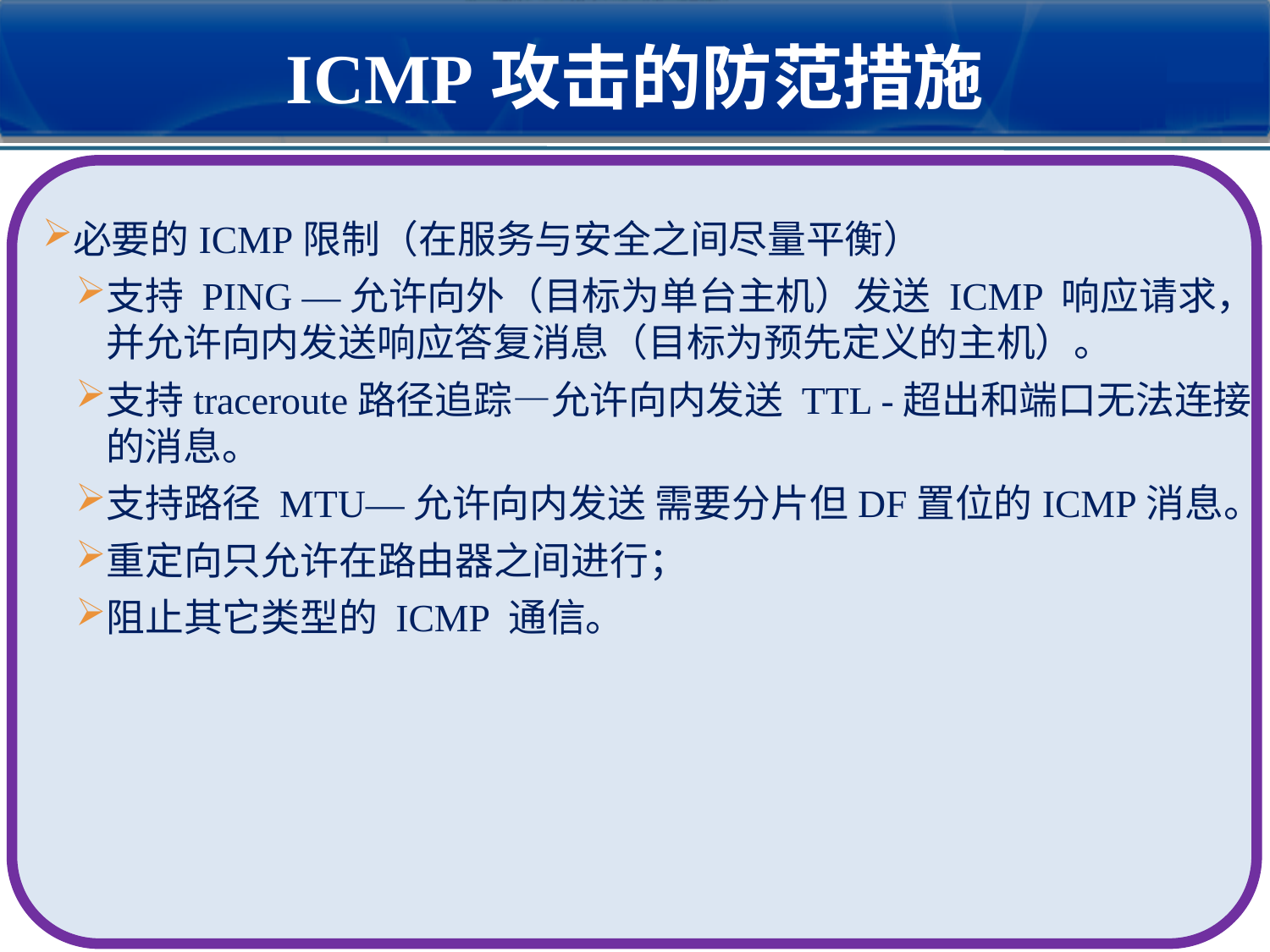

ICMP攻击的防范措施

必要的ICMP限制（在服务与安全之间尽量平衡）
支持 PING —允许向外（目标为单台主机）发送 ICMP 响应请求，并允许向内发送响应答复消息（目标为预先定义的主机）。
支持traceroute路径追踪—允许向内发送 TTL -超出和端口无法连接的消息。
支持路径 MTU—允许向内发送 需要分片但DF置位的ICMP消息。
重定向只允许在路由器之间进行；
阻止其它类型的 ICMP 通信。